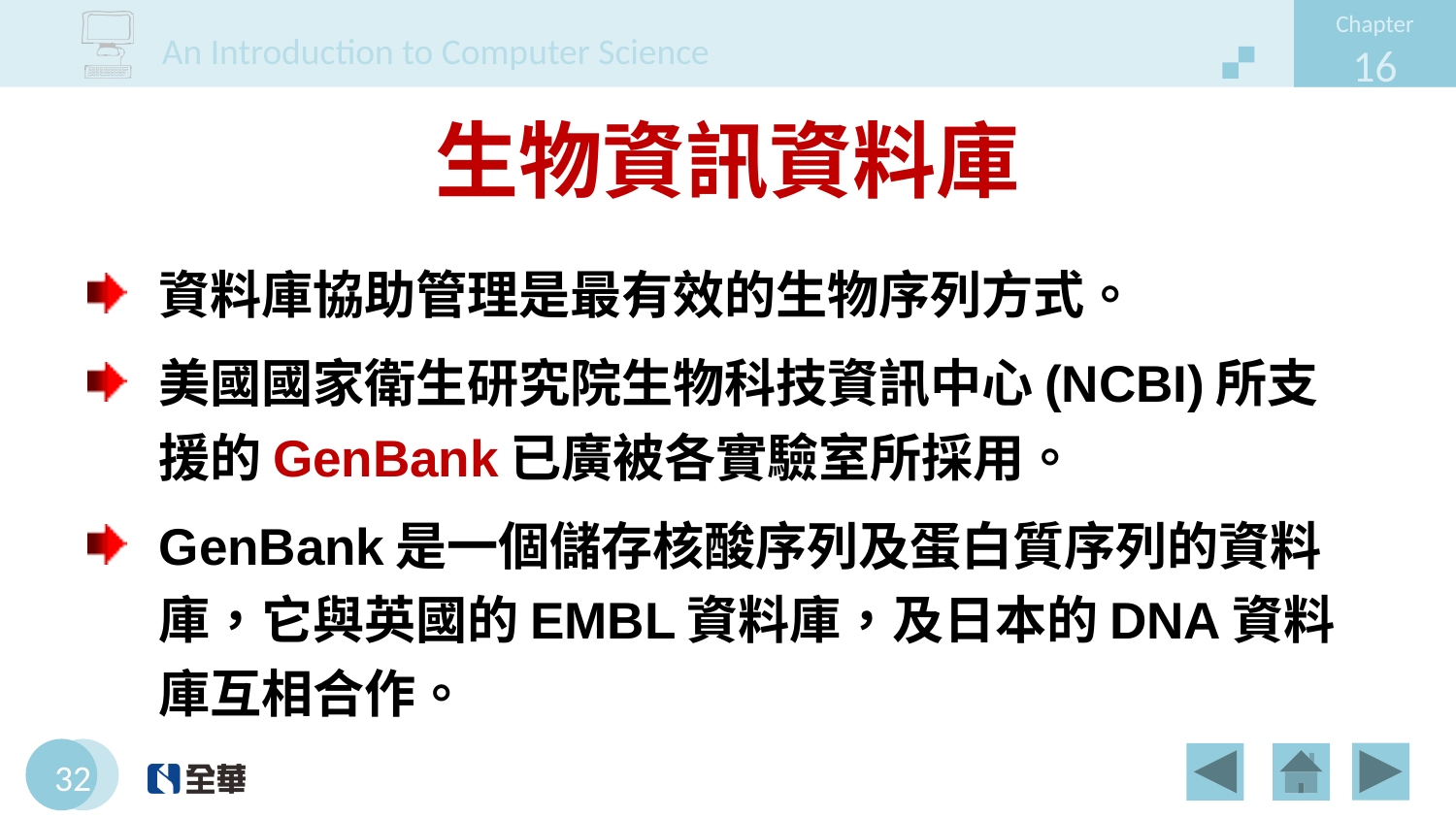

# 生物資訊資料庫
資料庫協助管理是最有效的生物序列方式。
美國國家衛生研究院生物科技資訊中心(NCBI)所支援的GenBank已廣被各實驗室所採用。
GenBank是一個儲存核酸序列及蛋白質序列的資料庫，它與英國的EMBL資料庫，及日本的DNA資料庫互相合作。